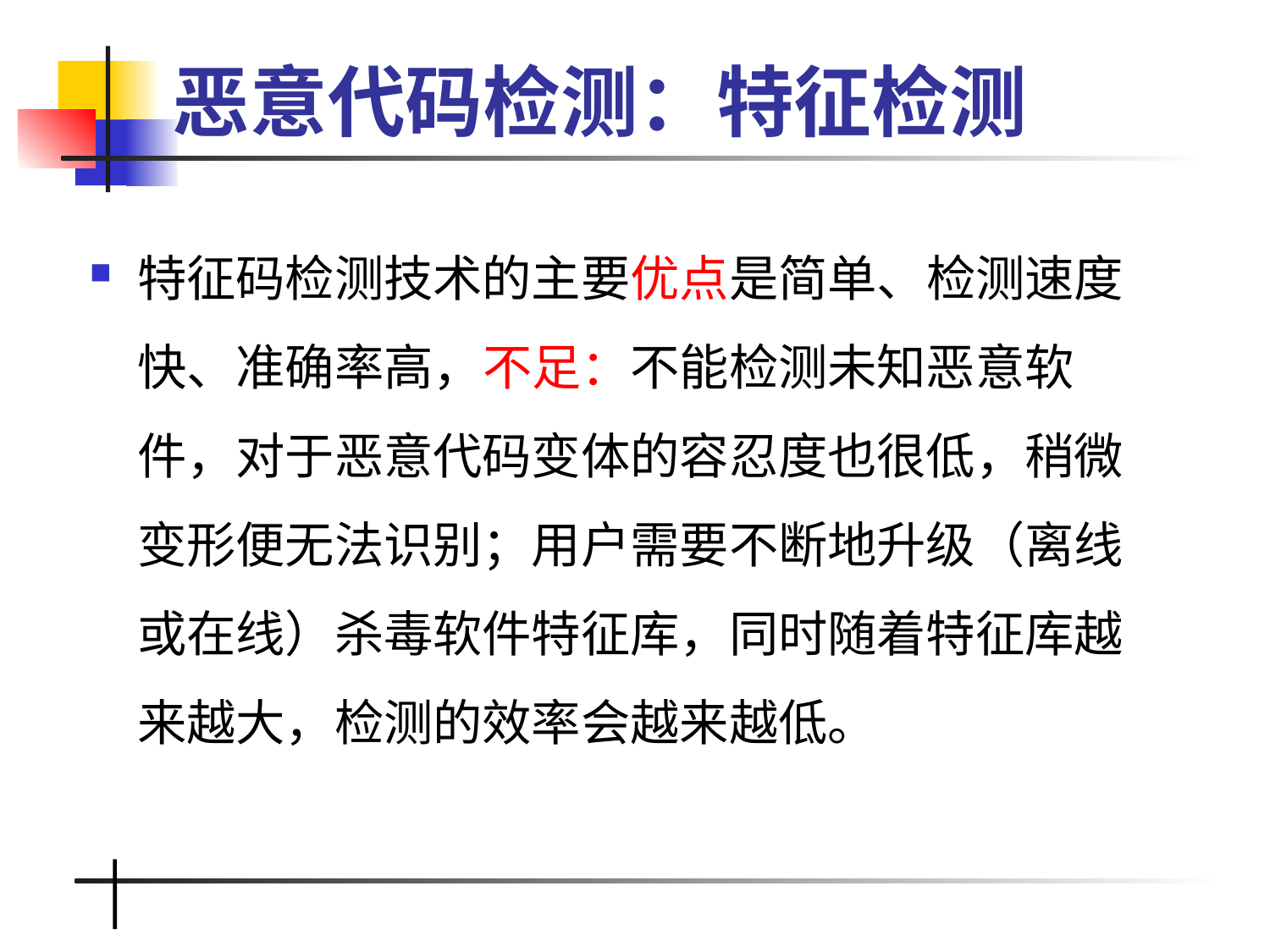

# 恶意代码检测：特征检测
特征码检测技术的主要优点是简单、检测速度快、准确率高，不足：不能检测未知恶意软件，对于恶意代码变体的容忍度也很低，稍微变形便无法识别；用户需要不断地升级（离线或在线）杀毒软件特征库，同时随着特征库越来越大，检测的效率会越来越低。